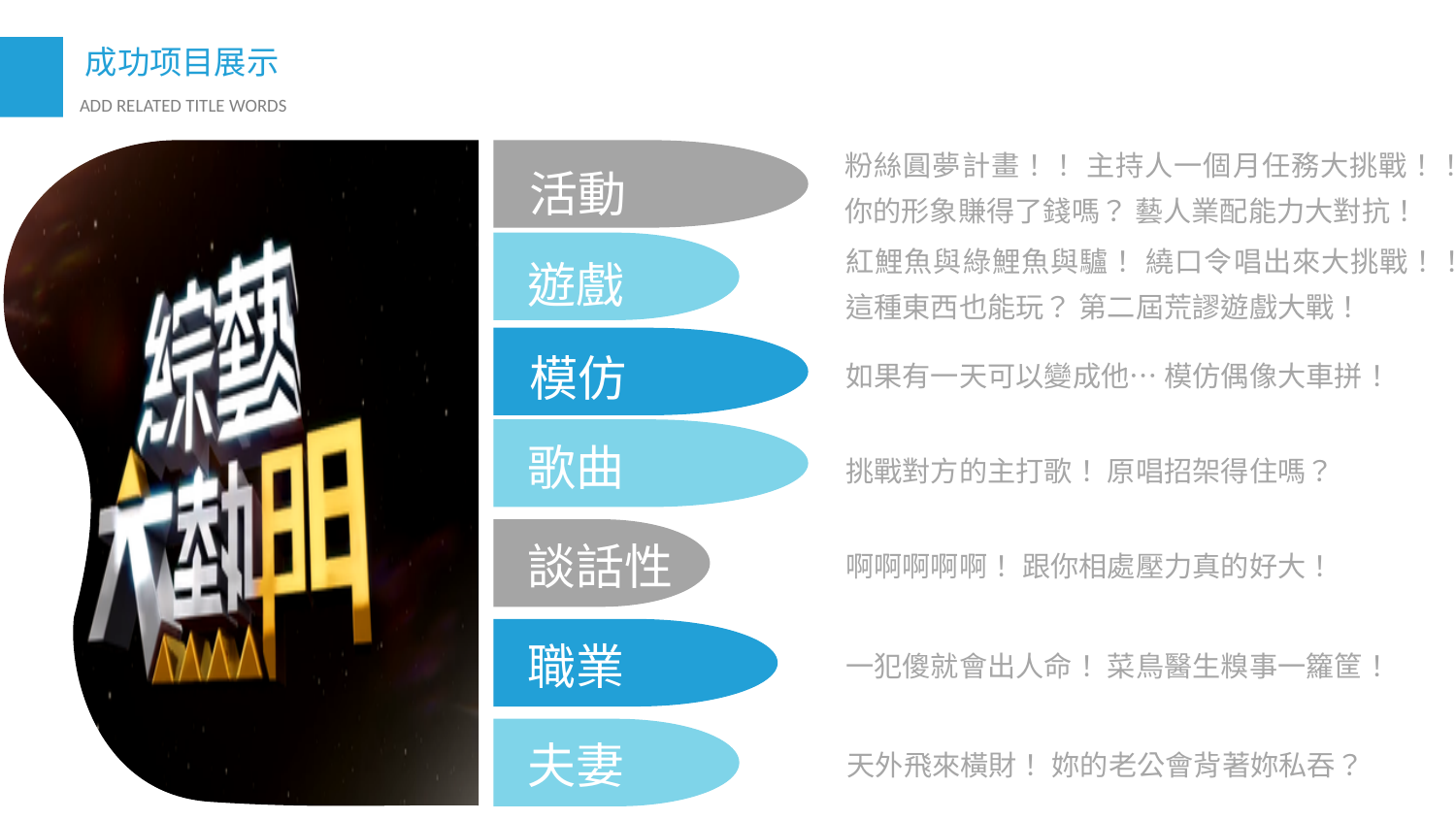

粉絲圓夢計畫！！ 主持人一個月任務大挑戰！！
你的形象賺得了錢嗎？ 藝人業配能力大對抗！
活動

紅鯉魚與綠鯉魚與驢！ 繞口令唱出來大挑戰！！
這種東西也能玩？ 第二屆荒謬遊戲大戰！
遊戲

模仿
如果有一天可以變成他… 模仿偶像大車拼！

歌曲
挑戰對方的主打歌！ 原唱招架得住嗎？
談話性
啊啊啊啊啊！ 跟你相處壓力真的好大！
職業
一犯傻就會出人命！ 菜鳥醫生糗事一籮筐！
夫妻
天外飛來橫財！ 妳的老公會背著妳私吞？